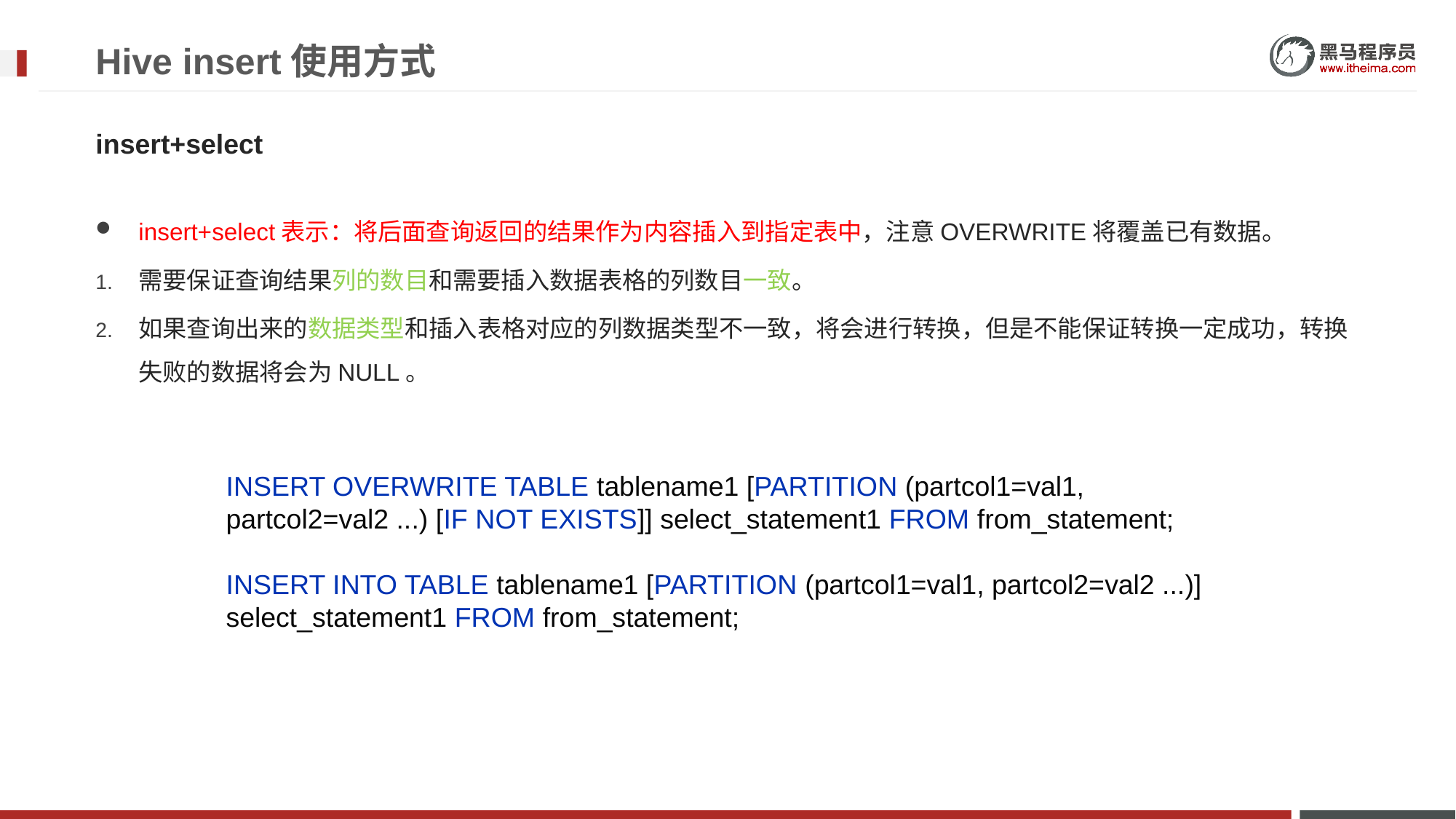

# Hive insert使用方式
insert+select
insert+select表示：将后面查询返回的结果作为内容插入到指定表中，注意OVERWRITE将覆盖已有数据。
需要保证查询结果列的数目和需要插入数据表格的列数目一致。
如果查询出来的数据类型和插入表格对应的列数据类型不一致，将会进行转换，但是不能保证转换一定成功，转换失败的数据将会为NULL。

INSERT OVERWRITE TABLE tablename1 [PARTITION (partcol1=val1, partcol2=val2 ...) [IF NOT EXISTS]] select_statement1 FROM from_statement;
INSERT INTO TABLE tablename1 [PARTITION (partcol1=val1, partcol2=val2 ...)] select_statement1 FROM from_statement;